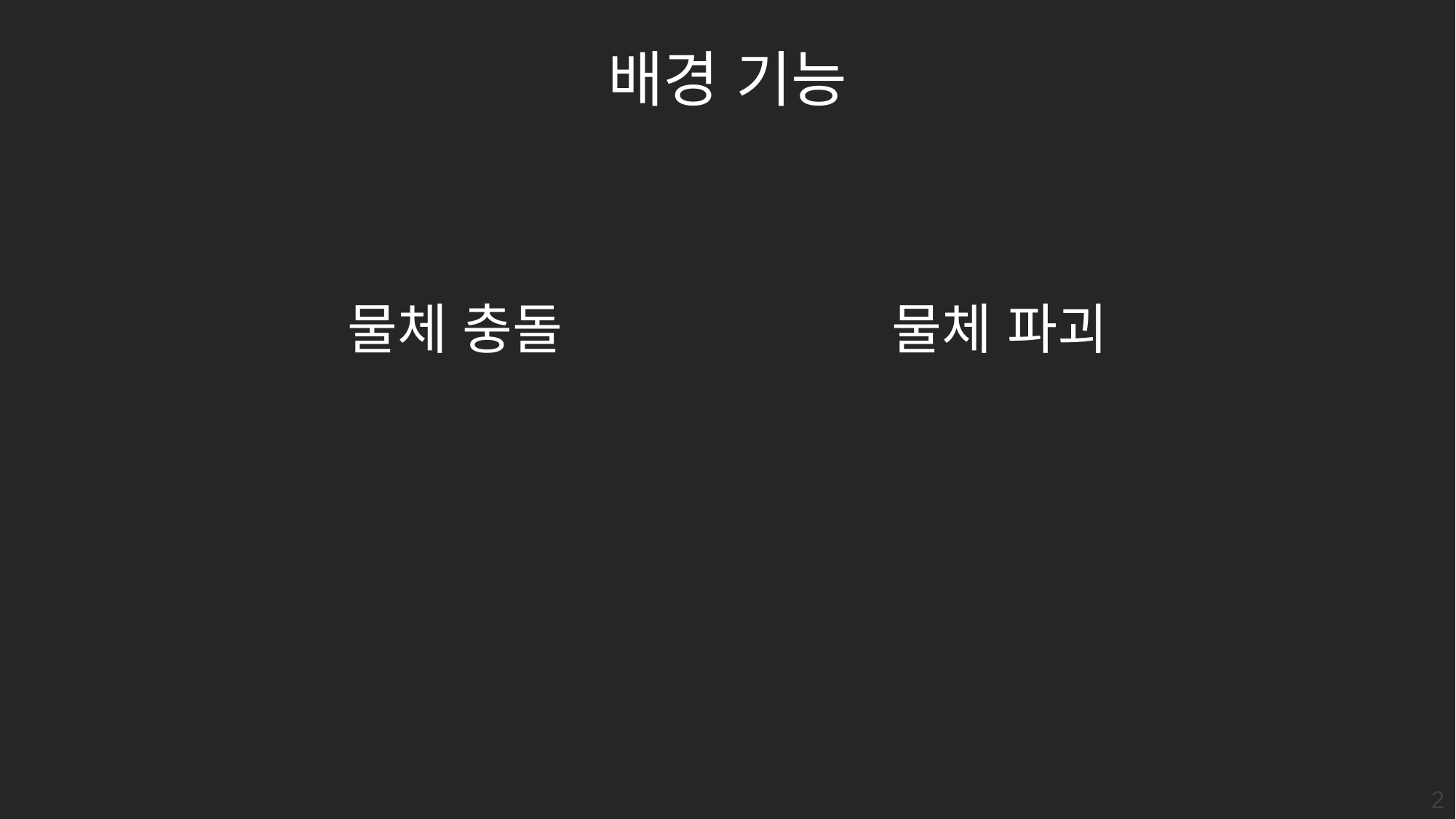

배경 기능
물체 충돌
물체 파괴
2